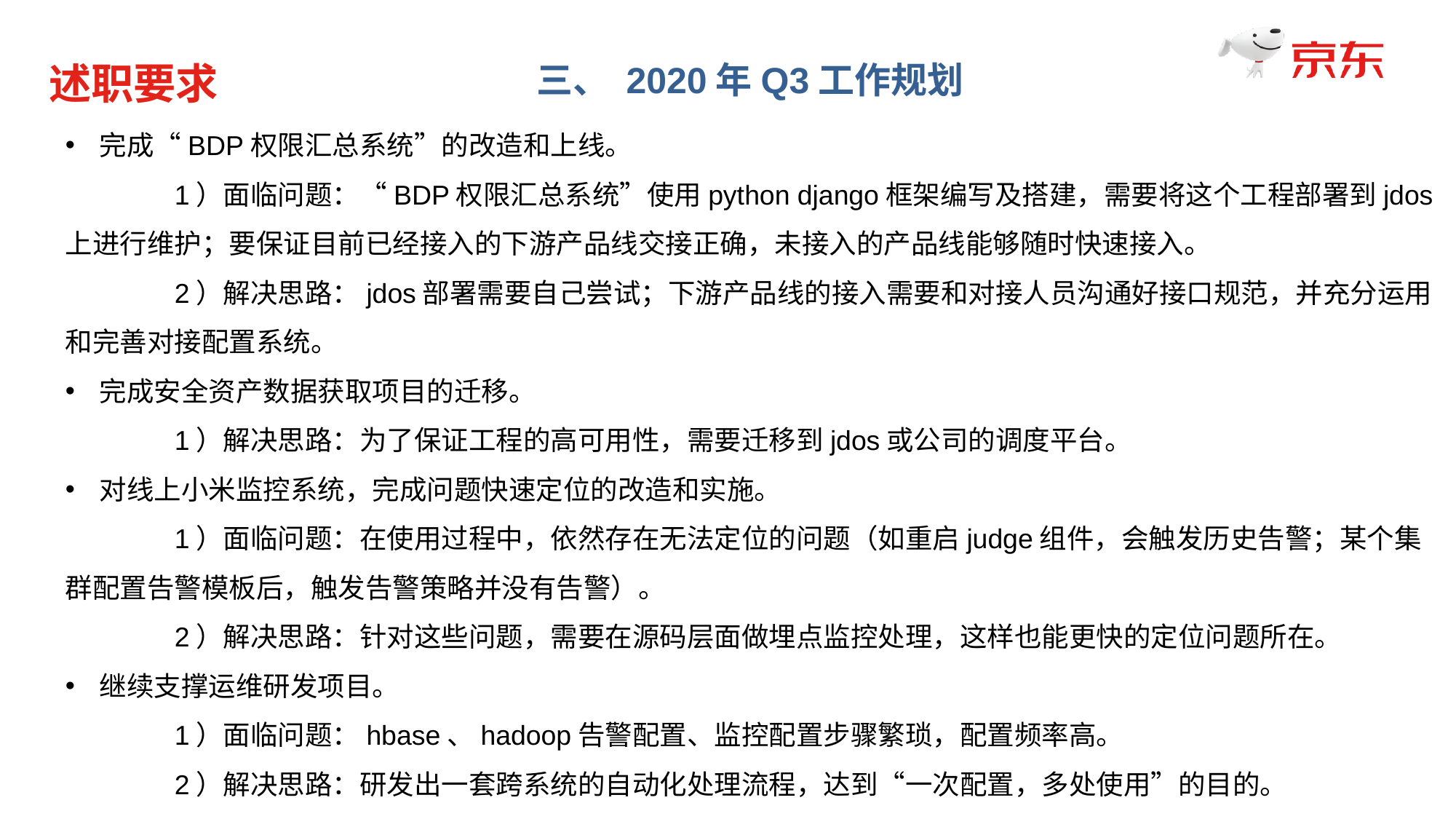

述职要求
三、 2020年Q3工作规划

完成“BDP权限汇总系统”的改造和上线。
	1）面临问题：“BDP权限汇总系统”使用python django框架编写及搭建，需要将这个工程部署到jdos上进行维护；要保证目前已经接入的下游产品线交接正确，未接入的产品线能够随时快速接入。
	2）解决思路：jdos部署需要自己尝试；下游产品线的接入需要和对接人员沟通好接口规范，并充分运用和完善对接配置系统。
完成安全资产数据获取项目的迁移。
	1）解决思路：为了保证工程的高可用性，需要迁移到jdos或公司的调度平台。
对线上小米监控系统，完成问题快速定位的改造和实施。
	1）面临问题：在使用过程中，依然存在无法定位的问题（如重启judge组件，会触发历史告警；某个集群配置告警模板后，触发告警策略并没有告警）。
	2）解决思路：针对这些问题，需要在源码层面做埋点监控处理，这样也能更快的定位问题所在。
继续支撑运维研发项目。
	1）面临问题：hbase、hadoop告警配置、监控配置步骤繁琐，配置频率高。
	2）解决思路：研发出一套跨系统的自动化处理流程，达到“一次配置，多处使用”的目的。